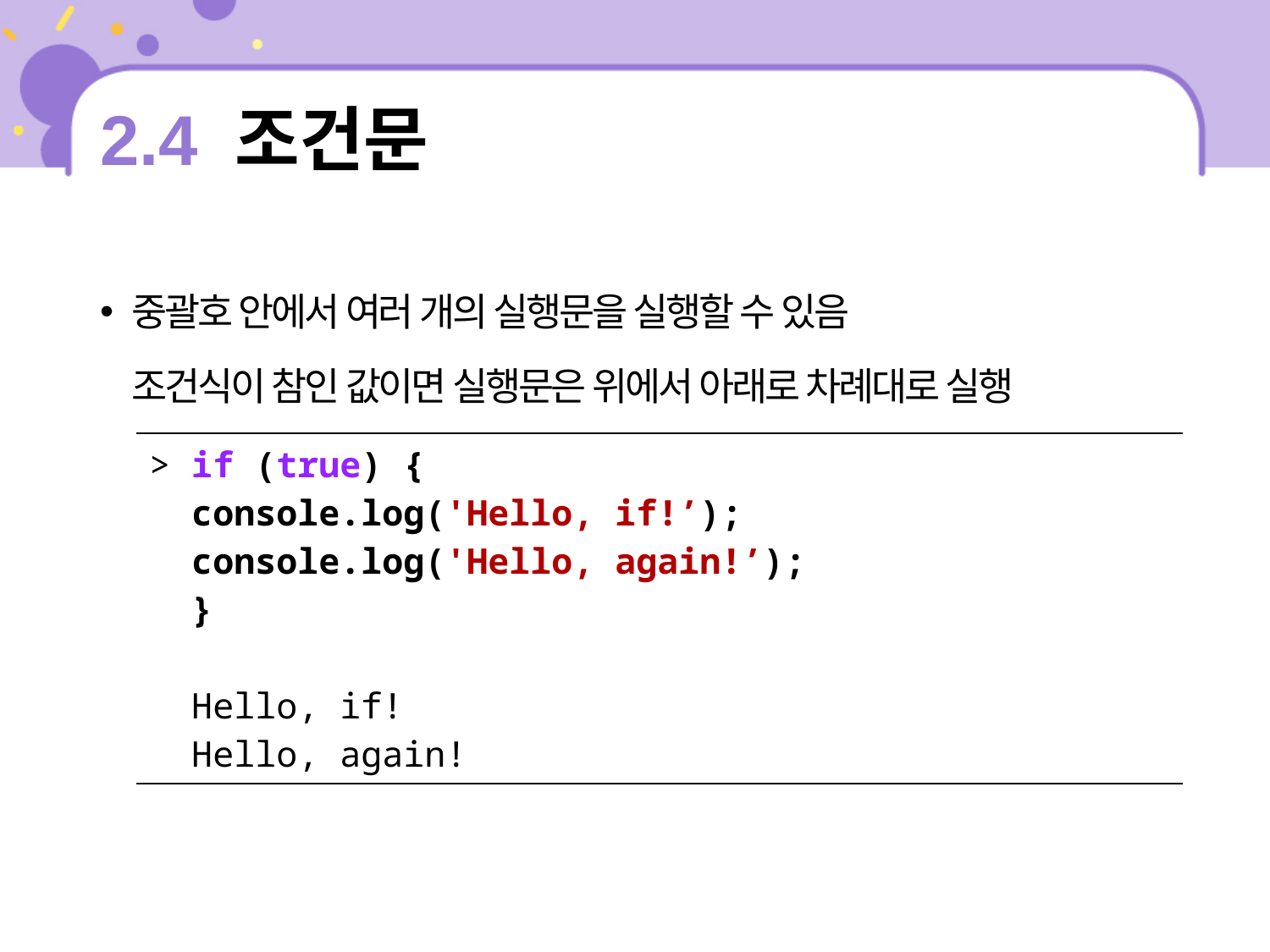

# 2.4 조건문
중괄호 안에서 여러 개의 실행문을 실행할 수 있음
조건식이 참인 값이면 실행문은 위에서 아래로 차례대로 실행
| > if (true) { console.log('Hello, if!’); console.log('Hello, again!’); } Hello, if! Hello, again! |
| --- |